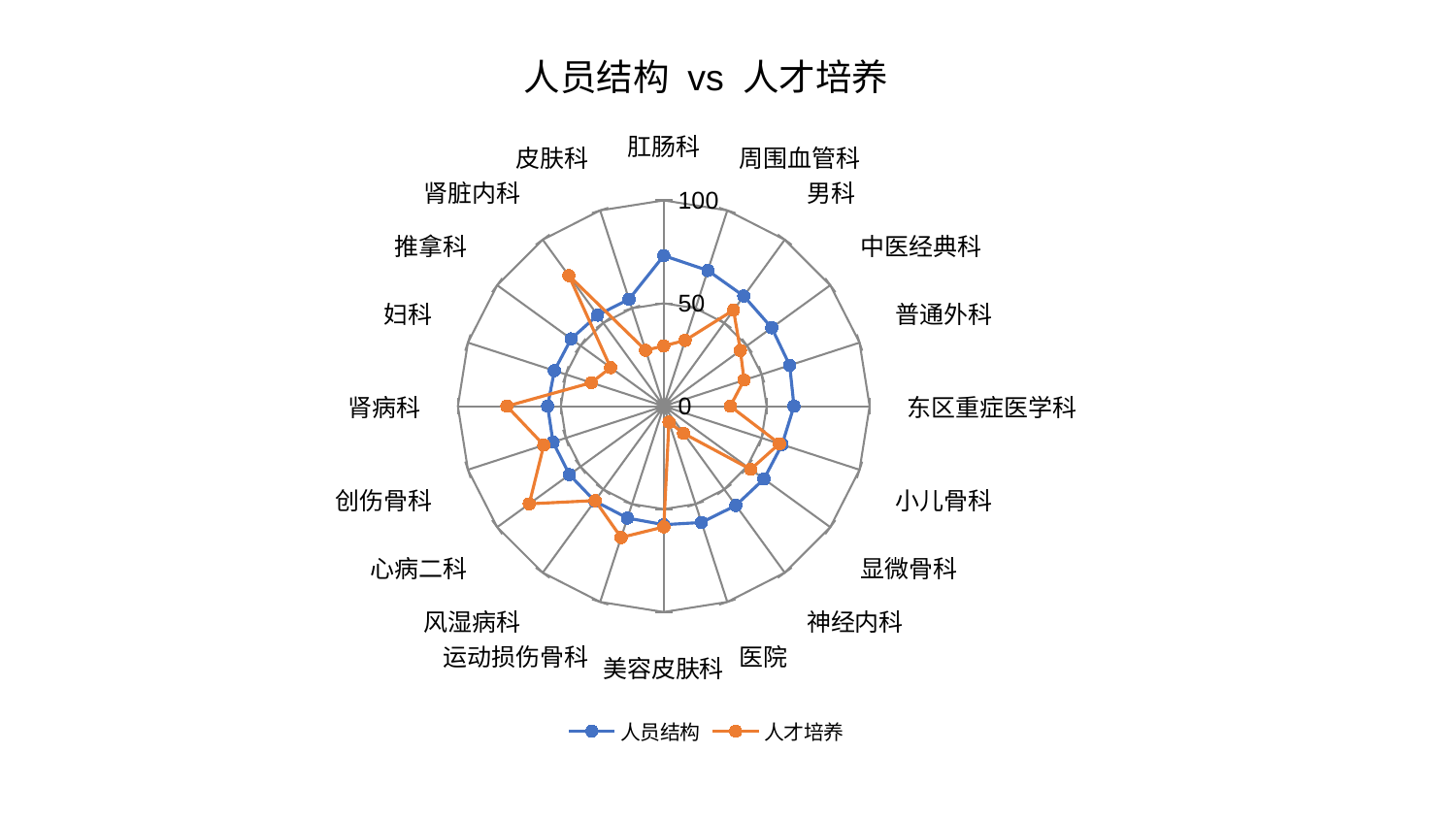

### Chart: 人员结构 vs 人才培养

| Category | 人员结构 | 人才培养 |
|---|---|---|
| 肛肠科 | 73.16209488646255 | 29.29254379379334 |
| 周围血管科 | 69.34223313656102 | 33.628986789354705 |
| 男科 | 66.13944681288646 | 57.73513842679927 |
| 中医经典科 | 64.83374586934163 | 46.02198258723007 |
| 普通外科 | 64.3296137543599 | 41.03399867081011 |
| 东区重症医学科 | 63.2538252690333 | 32.32437271774 |
| 小儿骨科 | 60.43719806058585 | 59.09243593826003 |
| 显微骨科 | 60.15898087032054 | 52.197806222303285 |
| 神经内科 | 59.6015833141151 | 16.31612010874505 |
| 医院 | 59.40036921923445 | 8.165203472923862 |
| 美容皮肤科 | 57.5849769812338 | 58.658553678512796 |
| 运动损伤骨科 | 57.1562961830663 | 67.08759836538768 |
| 风湿病科 | 57.01987595311706 | 56.707942457885856 |
| 心病二科 | 56.6186659529264 | 80.75448656323208 |
| 创伤骨科 | 56.55054191926888 | 61.26081542097696 |
| 肾病科 | 56.41220708142126 | 76.20171853475715 |
| 妇科 | 55.85368341635766 | 37.00560588637966 |
| 推拿科 | 55.64221727924649 | 31.90647795310304 |
| 肾脏内科 | 54.68824370469409 | 78.47254634706248 |
| 皮肤科 | 54.64561992741438 | 28.5914895068159 |
51